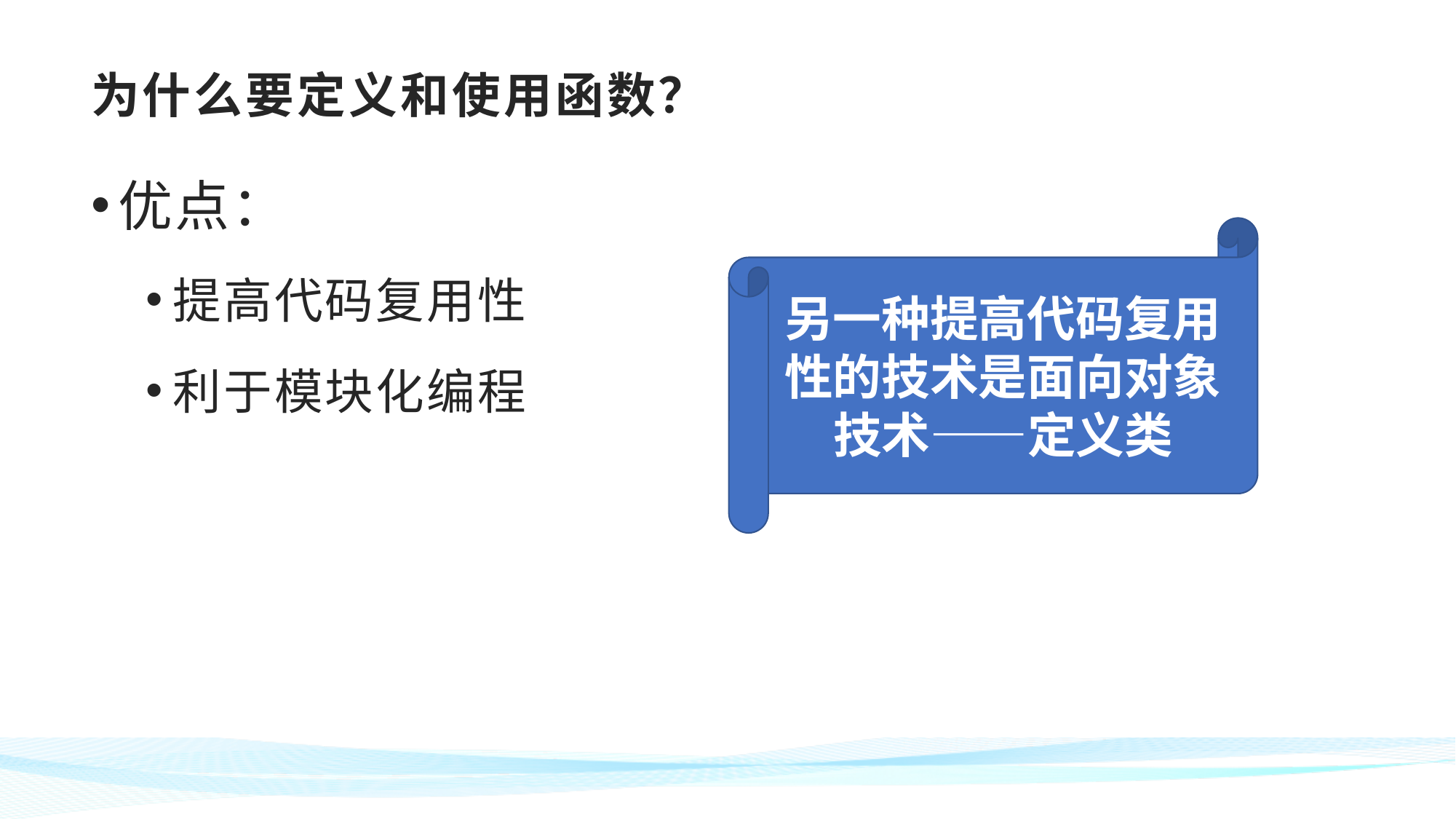

# 为什么要定义和使用函数？
优点：
提高代码复用性
利于模块化编程

另一种提高代码复用性的技术是面向对象技术——定义类